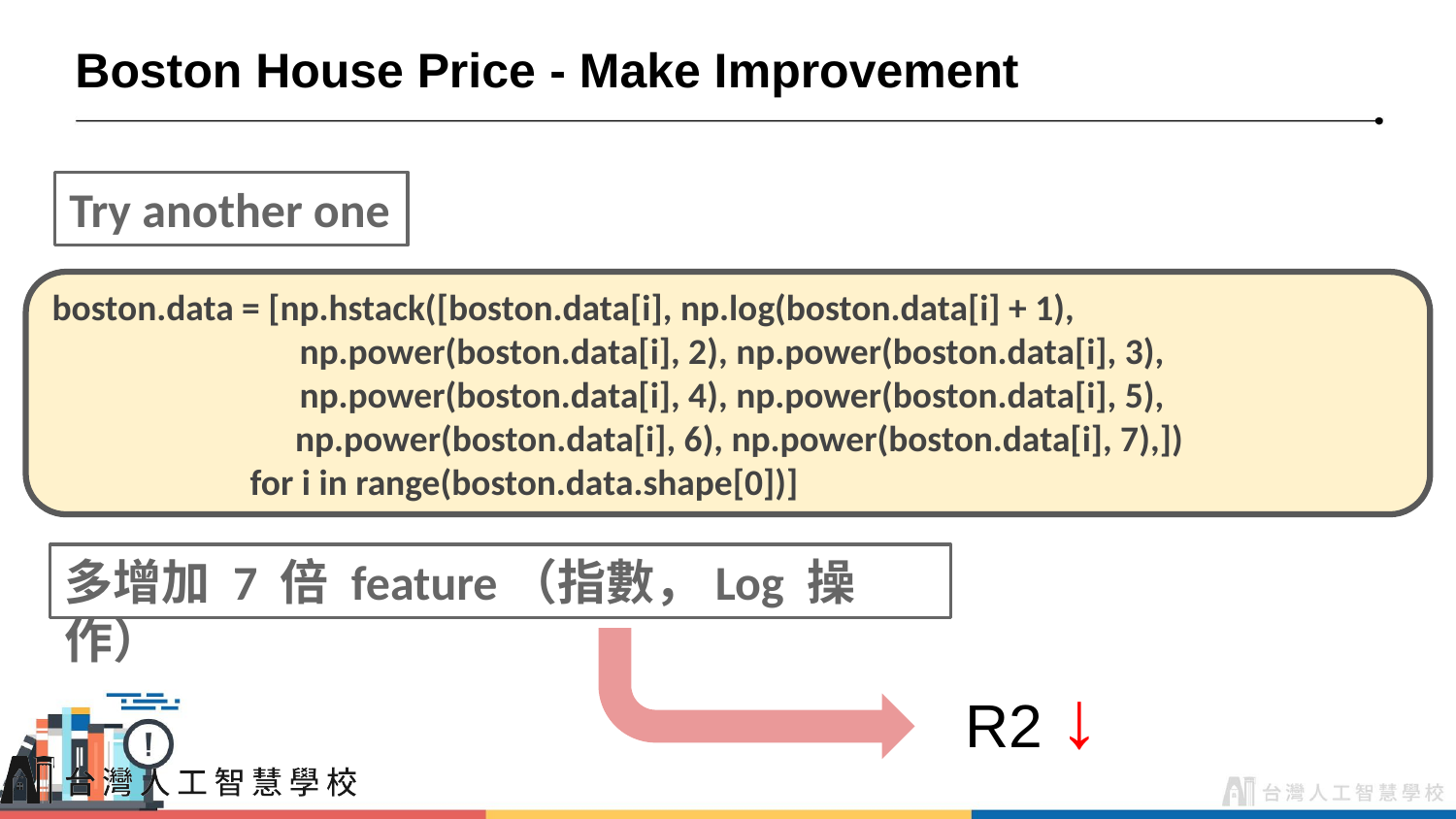

# Boston House Price - Make Improvement
Try another one
boston.data = [np.hstack([boston.data[i], np.log(boston.data[i] + 1),
                              np.power(boston.data[i], 2), np.power(boston.data[i], 3),
                              np.power(boston.data[i], 4), np.power(boston.data[i], 5),
   np.power(boston.data[i], 6), np.power(boston.data[i], 7),])
                        for i in range(boston.data.shape[0])]
多增加 7 倍 feature（指數，Log 操作）

R2 ↓